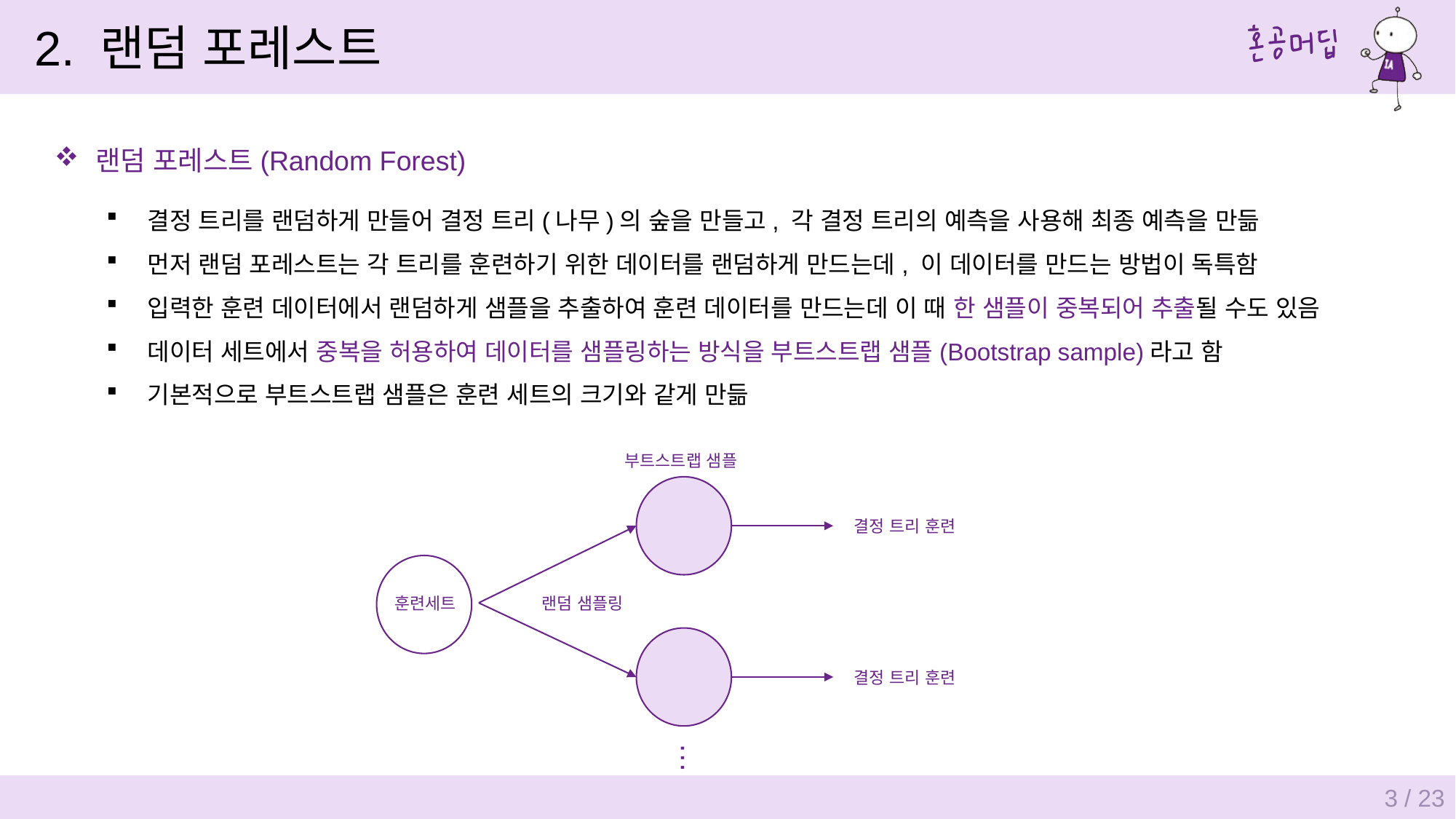

2. 랜덤 포레스트
랜덤 포레스트(Random Forest)
결정 트리를 랜덤하게 만들어 결정 트리(나무)의 숲을 만들고, 각 결정 트리의 예측을 사용해 최종 예측을 만듦
먼저 랜덤 포레스트는 각 트리를 훈련하기 위한 데이터를 랜덤하게 만드는데, 이 데이터를 만드는 방법이 독특함
입력한 훈련 데이터에서 랜덤하게 샘플을 추출하여 훈련 데이터를 만드는데 이 때 한 샘플이 중복되어 추출될 수도 있음
데이터 세트에서 중복을 허용하여 데이터를 샘플링하는 방식을 부트스트랩 샘플(Bootstrap sample)라고 함
기본적으로 부트스트랩 샘플은 훈련 세트의 크기와 같게 만듦
부트스트랩 샘플

결정 트리 훈련

훈련세트
랜덤 샘플링

결정 트리 훈련
…
3 / 23